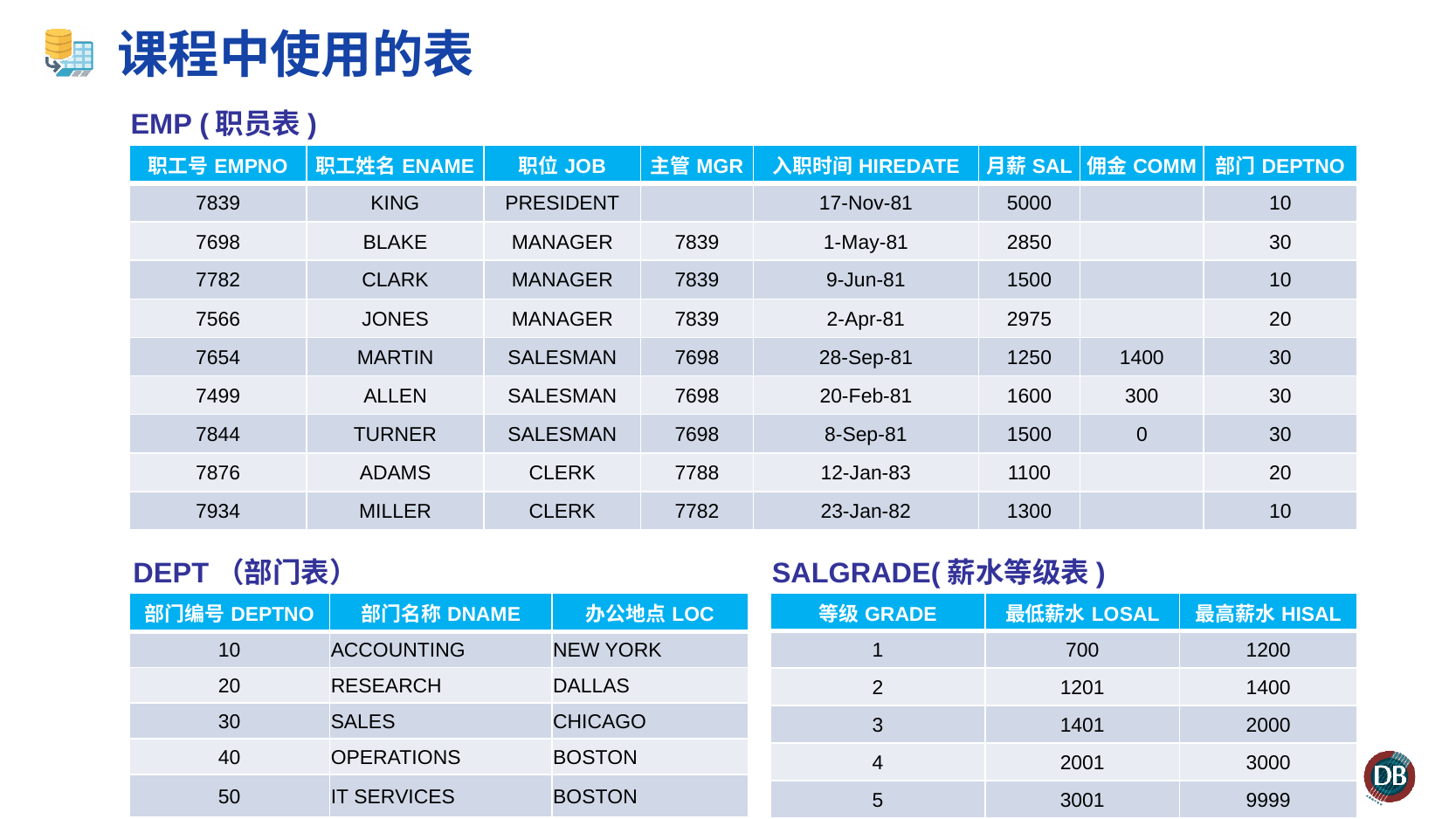

# 课程中使用的表
EMP (职员表)
| 职工号EMPNO | 职工姓名ENAME | 职位JOB | 主管MGR | 入职时间HIREDATE | 月薪SAL | 佣金COMM | 部门DEPTNO |
| --- | --- | --- | --- | --- | --- | --- | --- |
| 7839 | KING | PRESIDENT |  | 17-Nov-81 | 5000 |  | 10 |
| 7698 | BLAKE | MANAGER | 7839 | 1-May-81 | 2850 |  | 30 |
| 7782 | CLARK | MANAGER | 7839 | 9-Jun-81 | 1500 |  | 10 |
| 7566 | JONES | MANAGER | 7839 | 2-Apr-81 | 2975 |  | 20 |
| 7654 | MARTIN | SALESMAN | 7698 | 28-Sep-81 | 1250 | 1400 | 30 |
| 7499 | ALLEN | SALESMAN | 7698 | 20-Feb-81 | 1600 | 300 | 30 |
| 7844 | TURNER | SALESMAN | 7698 | 8-Sep-81 | 1500 | 0 | 30 |
| 7876 | ADAMS | CLERK | 7788 | 12-Jan-83 | 1100 |  | 20 |
| 7934 | MILLER | CLERK | 7782 | 23-Jan-82 | 1300 |  | 10 |
DEPT（部门表）
SALGRADE(薪水等级表)
| 部门编号DEPTNO | 部门名称DNAME | 办公地点LOC |
| --- | --- | --- |
| 10 | ACCOUNTING | NEW YORK |
| 20 | RESEARCH | DALLAS |
| 30 | SALES | CHICAGO |
| 40 | OPERATIONS | BOSTON |
| 50 | IT SERVICES | BOSTON |
| 等级GRADE | 最低薪水LOSAL | 最高薪水HISAL |
| --- | --- | --- |
| 1 | 700 | 1200 |
| 2 | 1201 | 1400 |
| 3 | 1401 | 2000 |
| 4 | 2001 | 3000 |
| 5 | 3001 | 9999 |